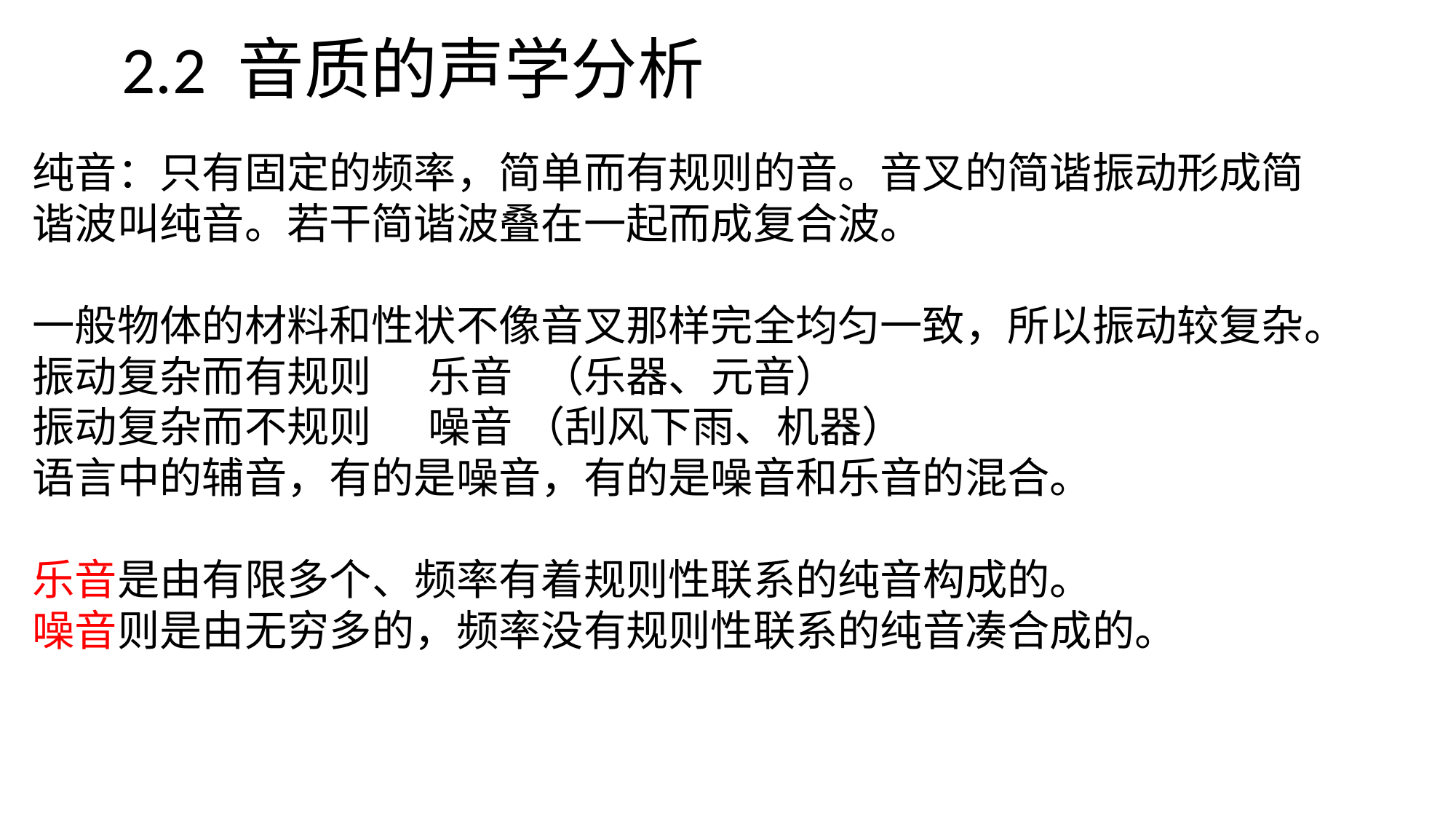

# 2.2 音质的声学分析
纯音：只有固定的频率，简单而有规则的音。音叉的简谐振动形成简谐波叫纯音。若干简谐波叠在一起而成复合波。

一般物体的材料和性状不像音叉那样完全均匀一致，所以振动较复杂。
振动复杂而有规则      乐音   （乐器、元音）
振动复杂而不规则      噪音 （刮风下雨、机器）
语言中的辅音，有的是噪音，有的是噪音和乐音的混合。

乐音是由有限多个、频率有着规则性联系的纯音构成的。
噪音则是由无穷多的，频率没有规则性联系的纯音凑合成的。